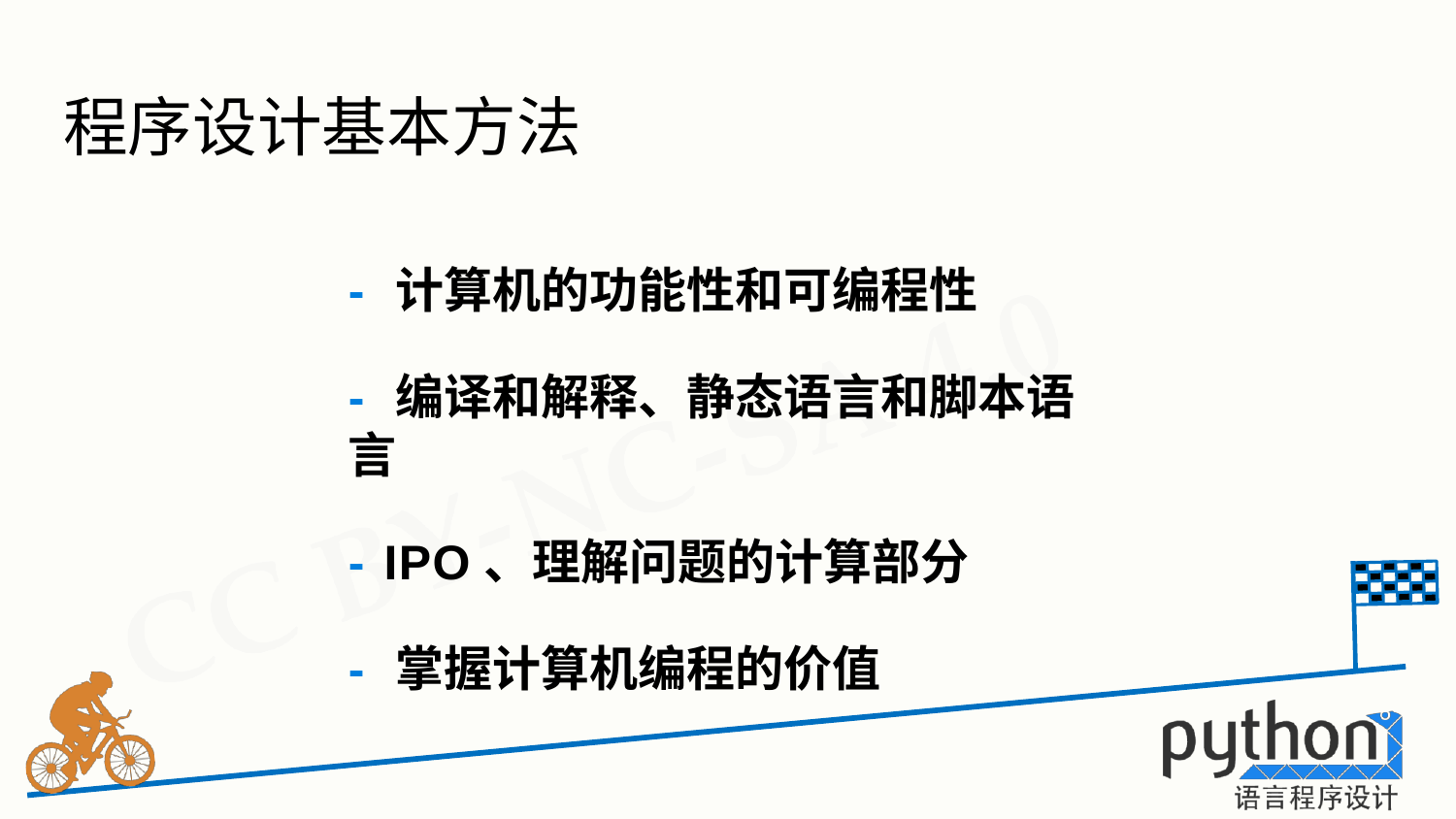

# 程序设计基本方法
- 计算机的功能性和可编程性

- 编译和解释、静态语言和脚本语言

- IPO、理解问题的计算部分

- 掌握计算机编程的价值